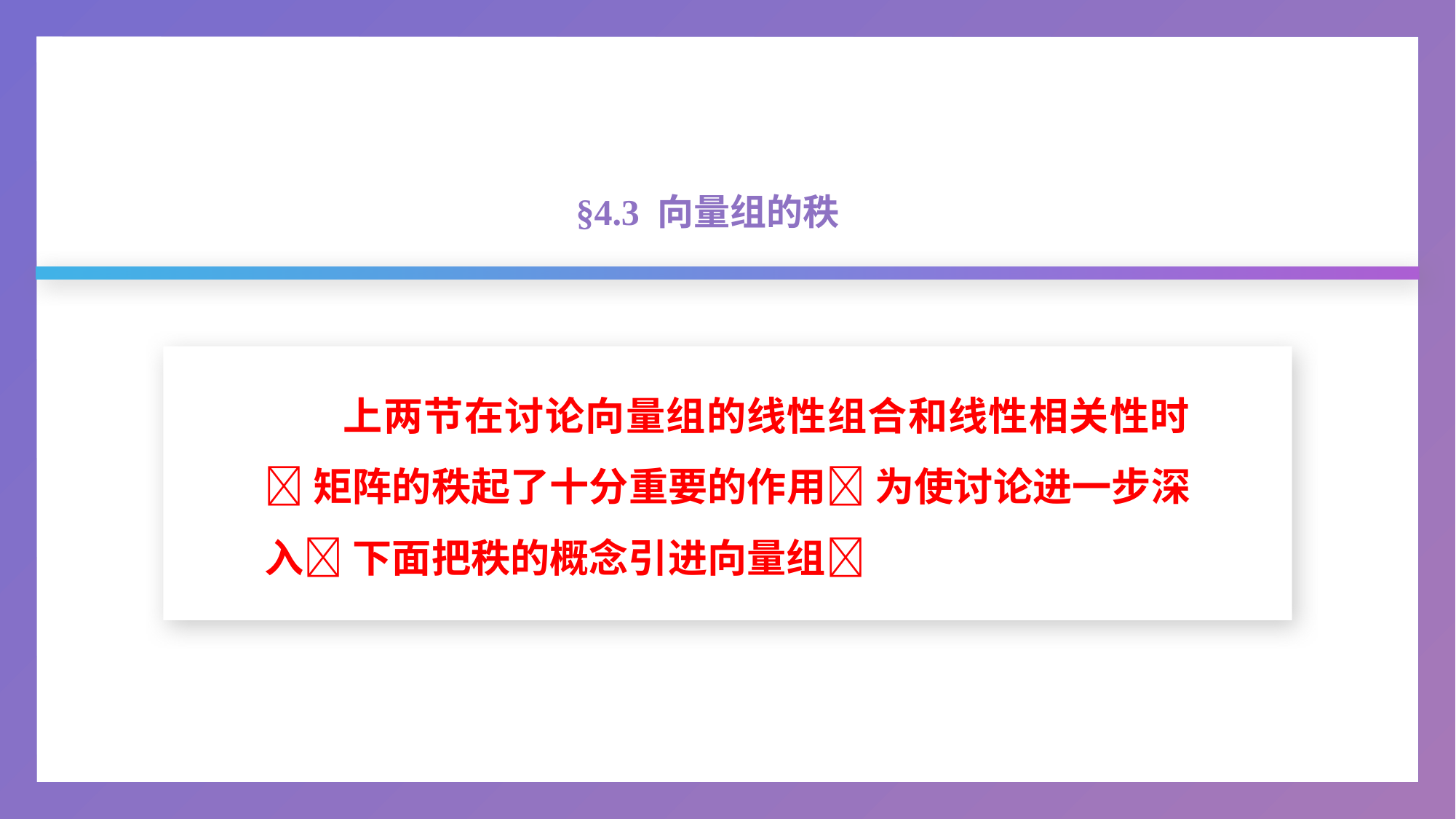

§4.3 向量组的秩

上两节在讨论向量组的线性组合和线性相关性时, 矩阵的秩起了十分重要的作用. 为使讨论进一步深入, 下面把秩的概念引进向量组.